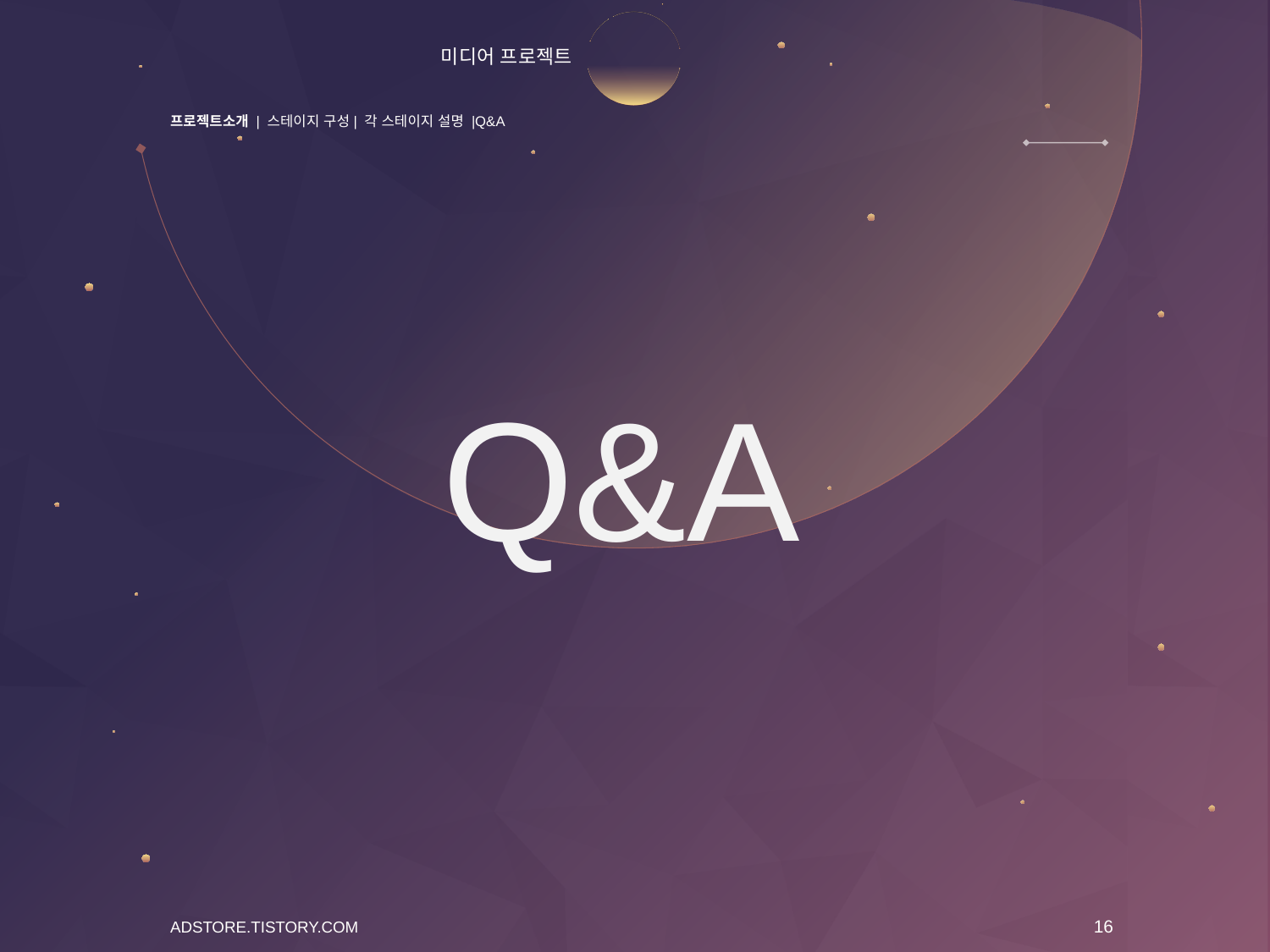

# 미디어 프로젝트
프로젝트소개 | 스테이지 구성| 각 스테이지 설명 |Q&A

Q&A
ADSTORE.TISTORY.COM
16